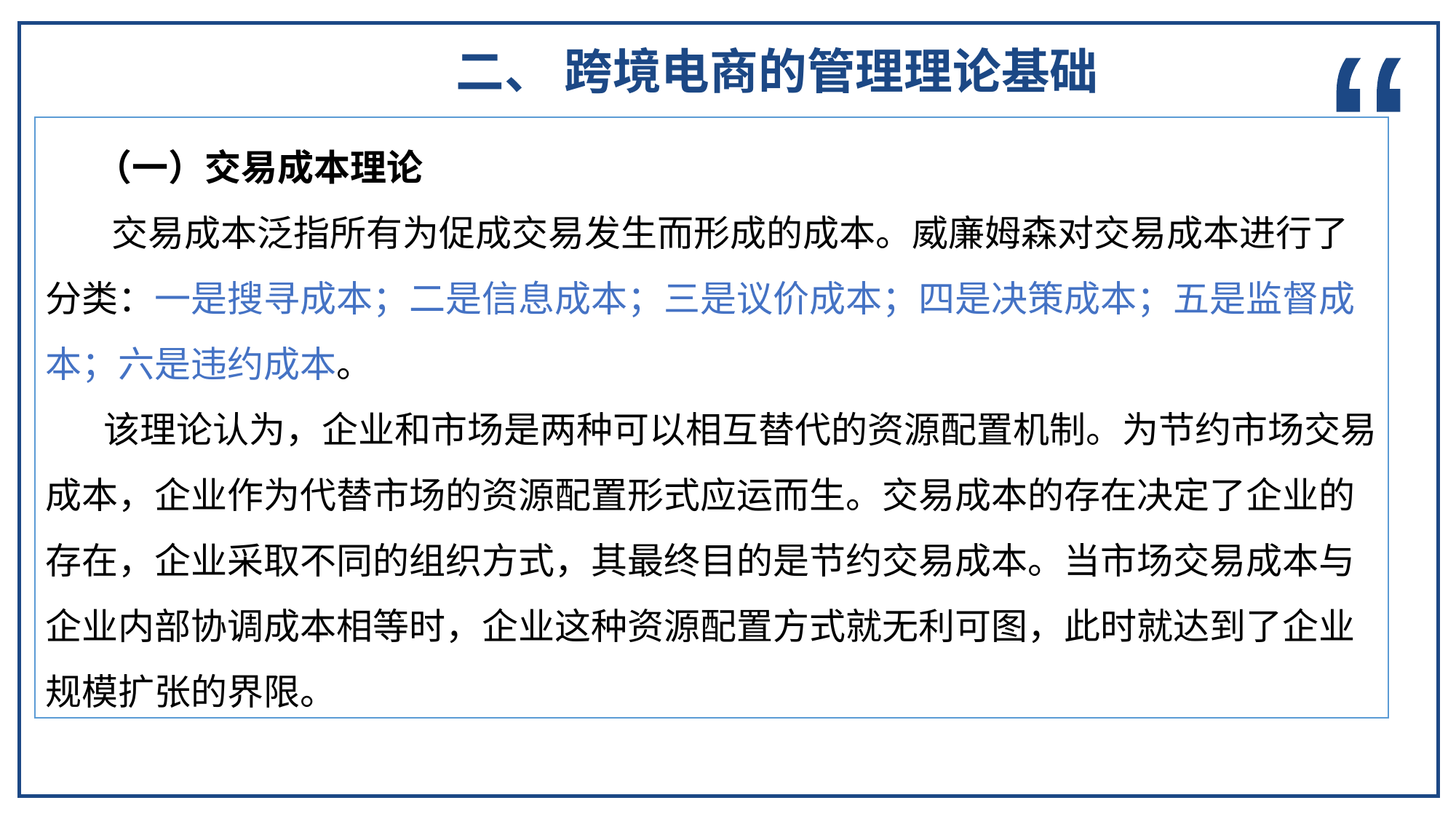

二、 跨境电商的管理理论基础

“
     （一）交易成本理论
       交易成本泛指所有为促成交易发生而形成的成本。威廉姆森对交易成本进行了分类：一是搜寻成本；二是信息成本；三是议价成本；四是决策成本；五是监督成本；六是违约成本。
      该理论认为，企业和市场是两种可以相互替代的资源配置机制。为节约市场交易成本，企业作为代替市场的资源配置形式应运而生。交易成本的存在决定了企业的存在，企业采取不同的组织方式，其最终目的是节约交易成本。当市场交易成本与企业内部协调成本相等时，企业这种资源配置方式就无利可图，此时就达到了企业规模扩张的界限。